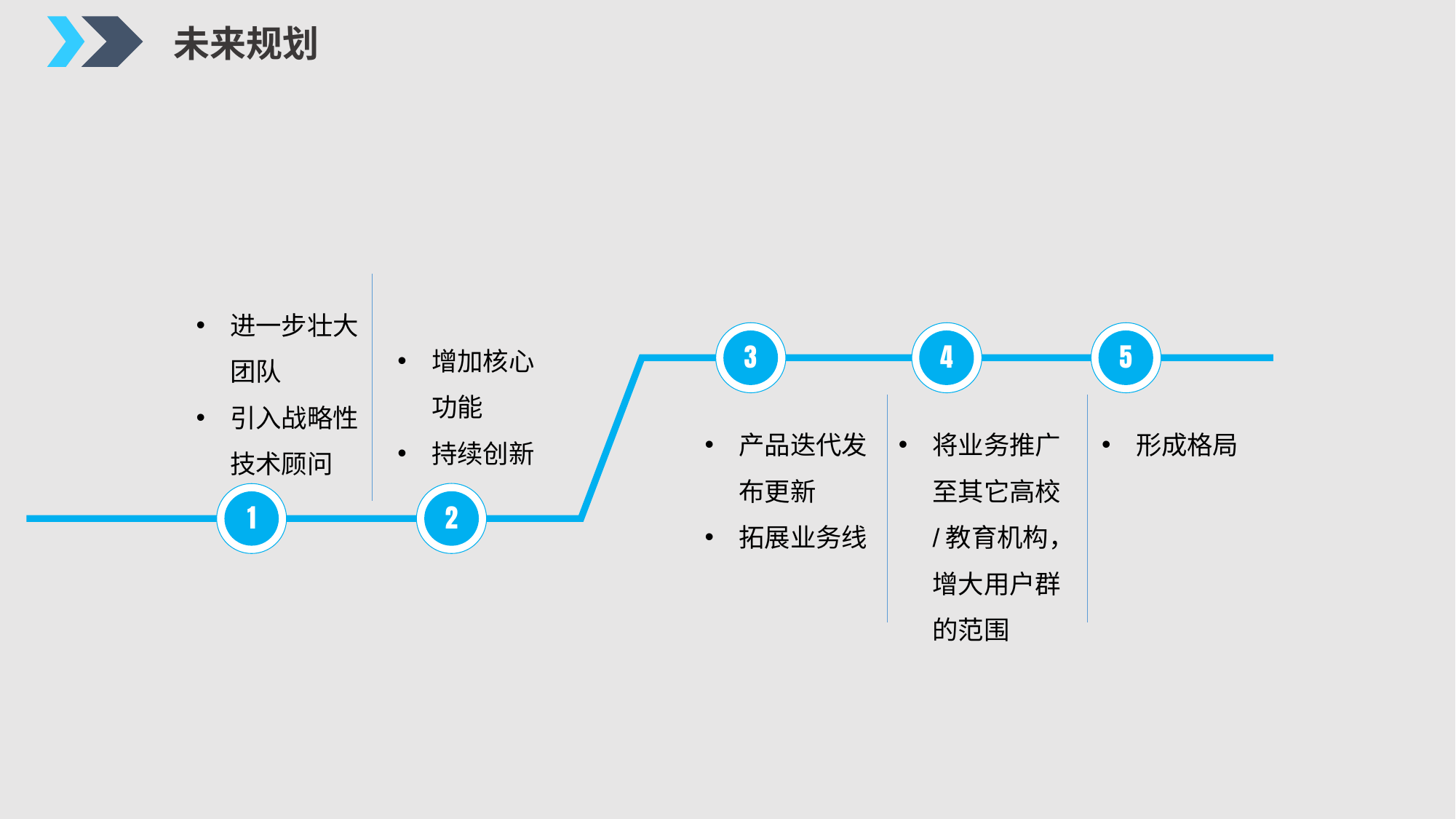

未来规划
进一步壮大团队
引入战略性技术顾问

3

4

5
增加核心功能
持续创新

产品迭代发布更新
拓展业务线

将业务推广至其它高校/教育机构，增大用户群的范围
形成格局

2

1